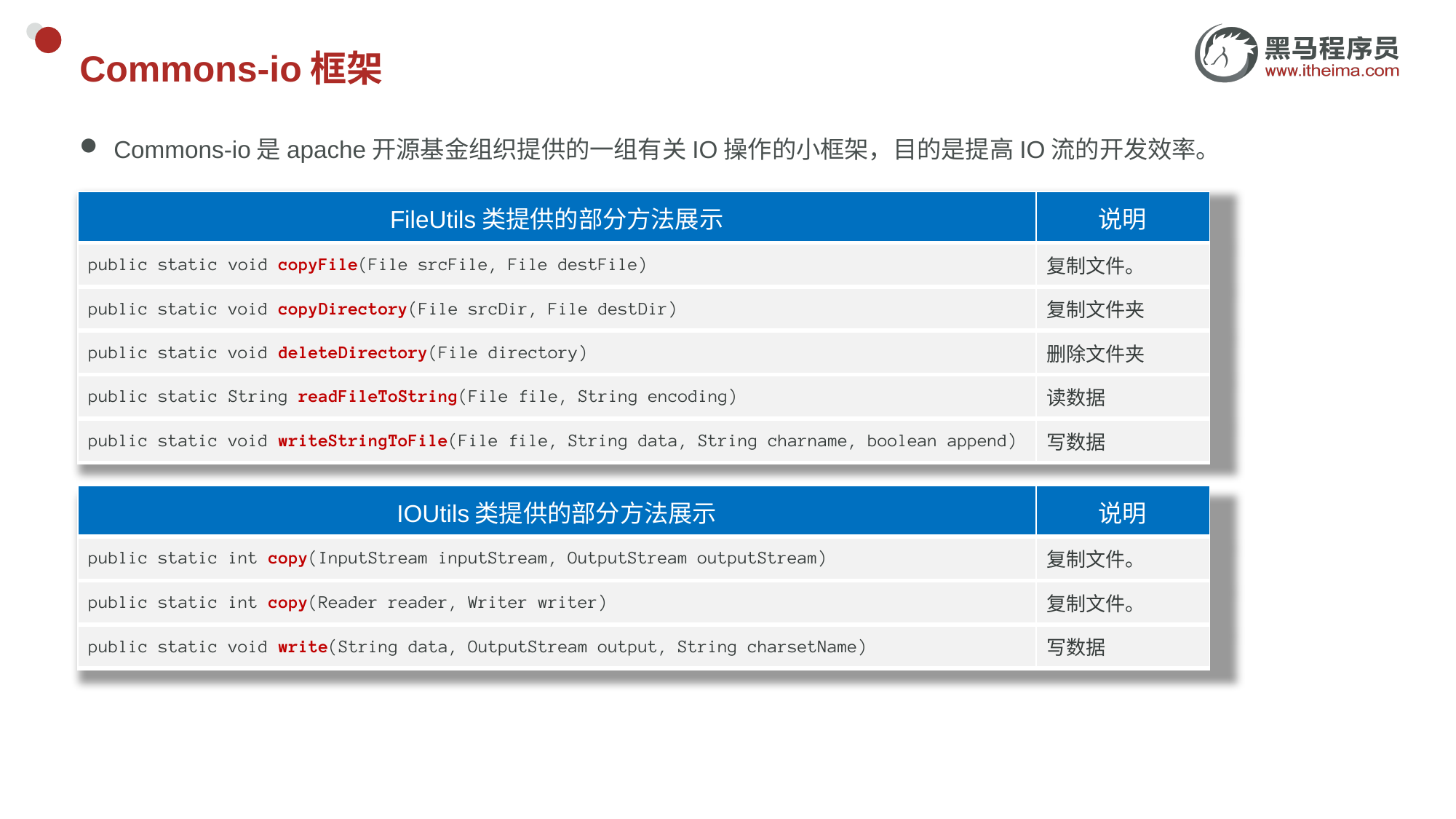

# Commons-io框架
Commons-io是apache开源基金组织提供的一组有关IO操作的小框架，目的是提高IO流的开发效率。

| FileUtils类提供的部分方法展示 | 说明 |
| --- | --- |
| public static void copyFile(File srcFile, File destFile) | 复制文件。 |
| public static void copyDirectory(File srcDir, File destDir) | 复制文件夹 |
| public static void deleteDirectory(File directory) | 删除文件夹 |
| public static String readFileToString(File file, String encoding) | 读数据 |
| public static void writeStringToFile(File file, String data, String charname, boolean append) | 写数据 |
| IOUtils类提供的部分方法展示 | 说明 |
| --- | --- |
| public static int copy(InputStream inputStream, OutputStream outputStream) | 复制文件。 |
| public static int copy(Reader reader, Writer writer) | 复制文件。 |
| public static void write(String data, OutputStream output, String charsetName) | 写数据 |